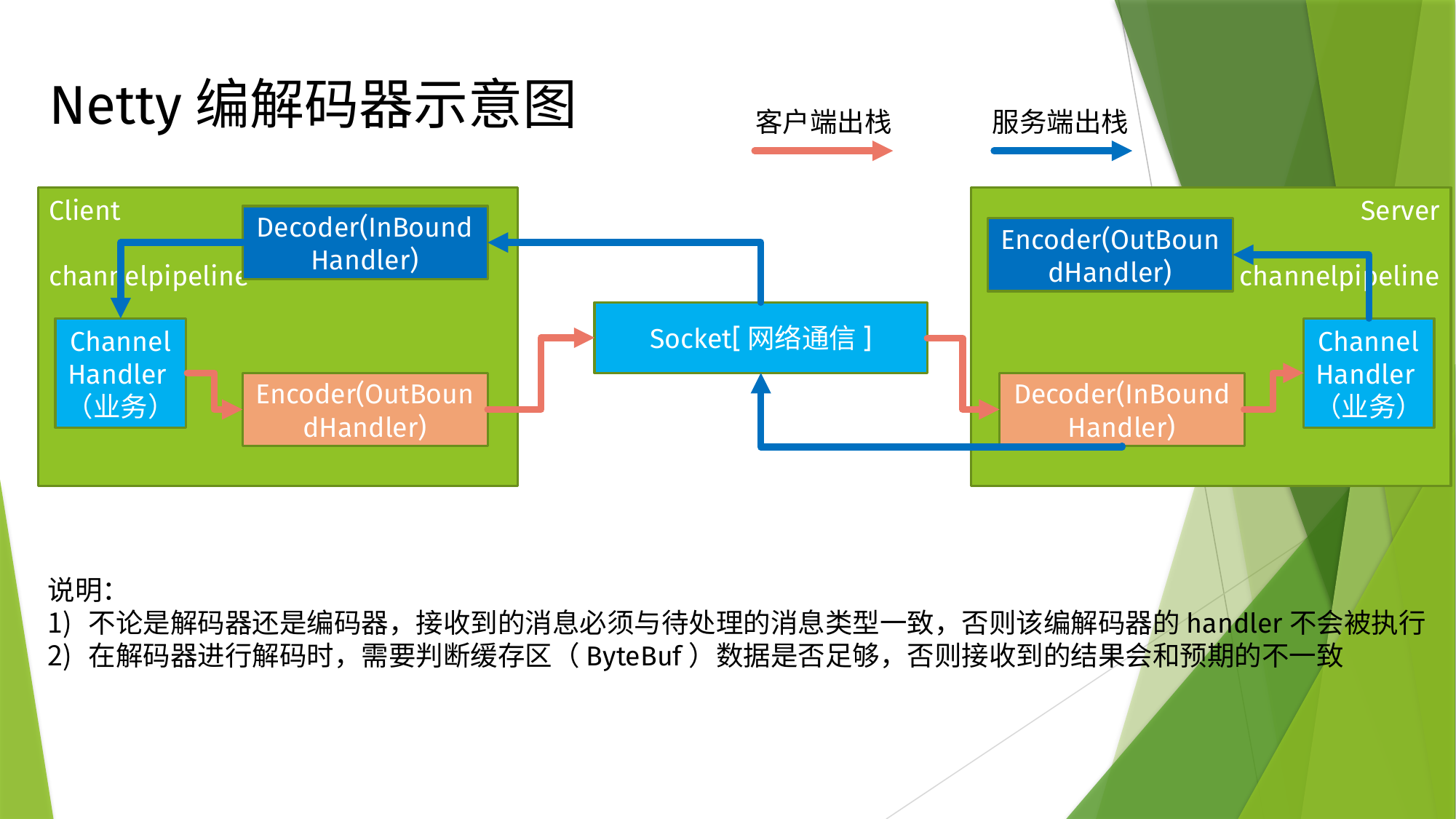

Netty编解码器示意图
客户端出栈
服务端出栈
Server

channelpipeline
Client

channelpipeline
Decoder(InBoundHandler)
Encoder(OutBoundHandler)
Socket[网络通信]
ChannelHandler（业务）
ChannelHandler（业务）
Encoder(OutBoundHandler)
Decoder(InBoundHandler)
说明：
不论是解码器还是编码器，接收到的消息必须与待处理的消息类型一致，否则该编解码器的handler不会被执行
在解码器进行解码时，需要判断缓存区（ByteBuf）数据是否足够，否则接收到的结果会和预期的不一致